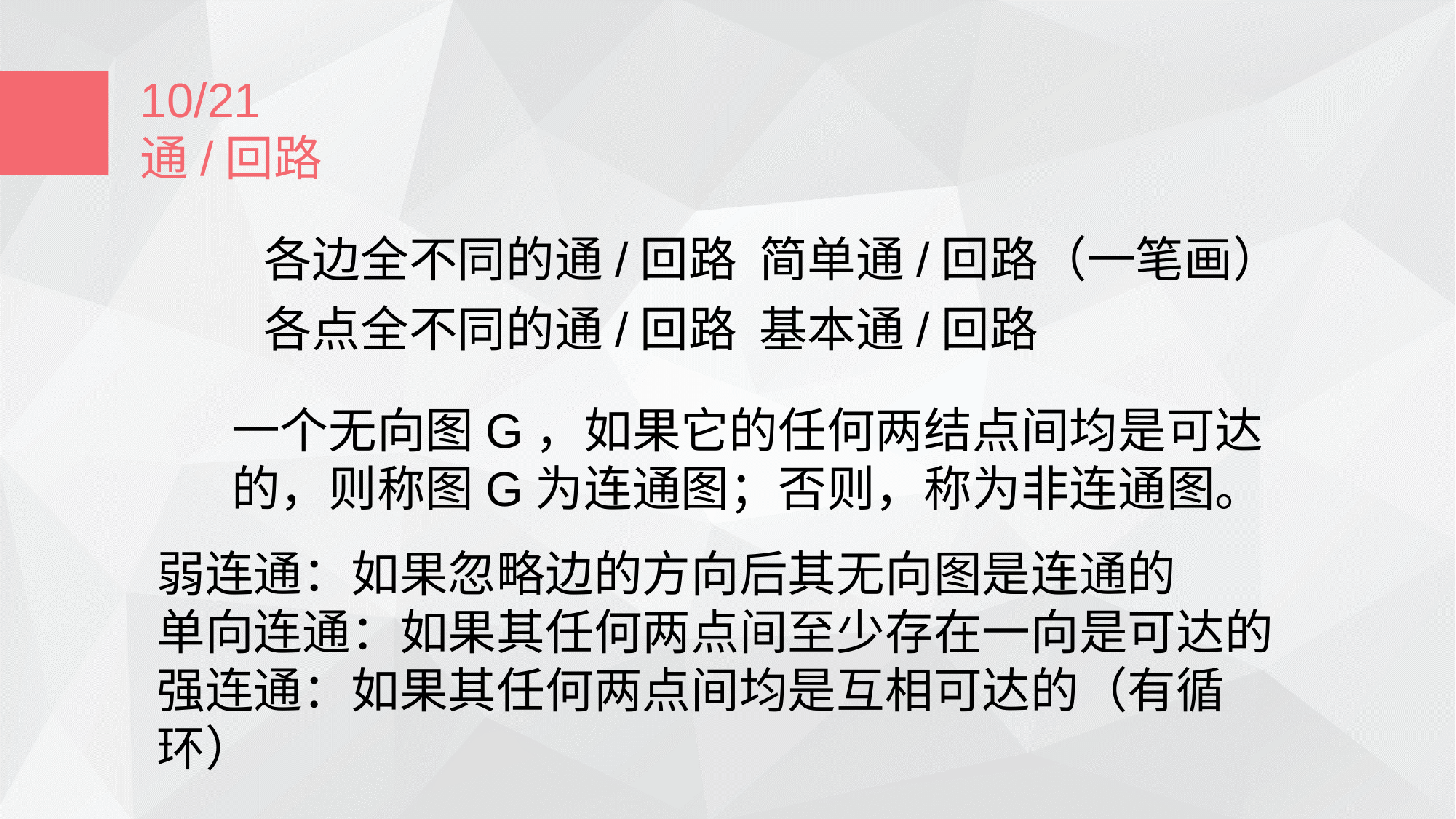

10/21
通/回路

各边全不同的通/回路  简单通/回路（一笔画）
各点全不同的通/回路  基本通/回路
一个无向图G，如果它的任何两结点间均是可达
的，则称图G为连通图；否则，称为非连通图。
弱连通：如果忽略边的方向后其无向图是连通的
单向连通：如果其任何两点间至少存在一向是可达的
强连通：如果其任何两点间均是互相可达的（有循环）